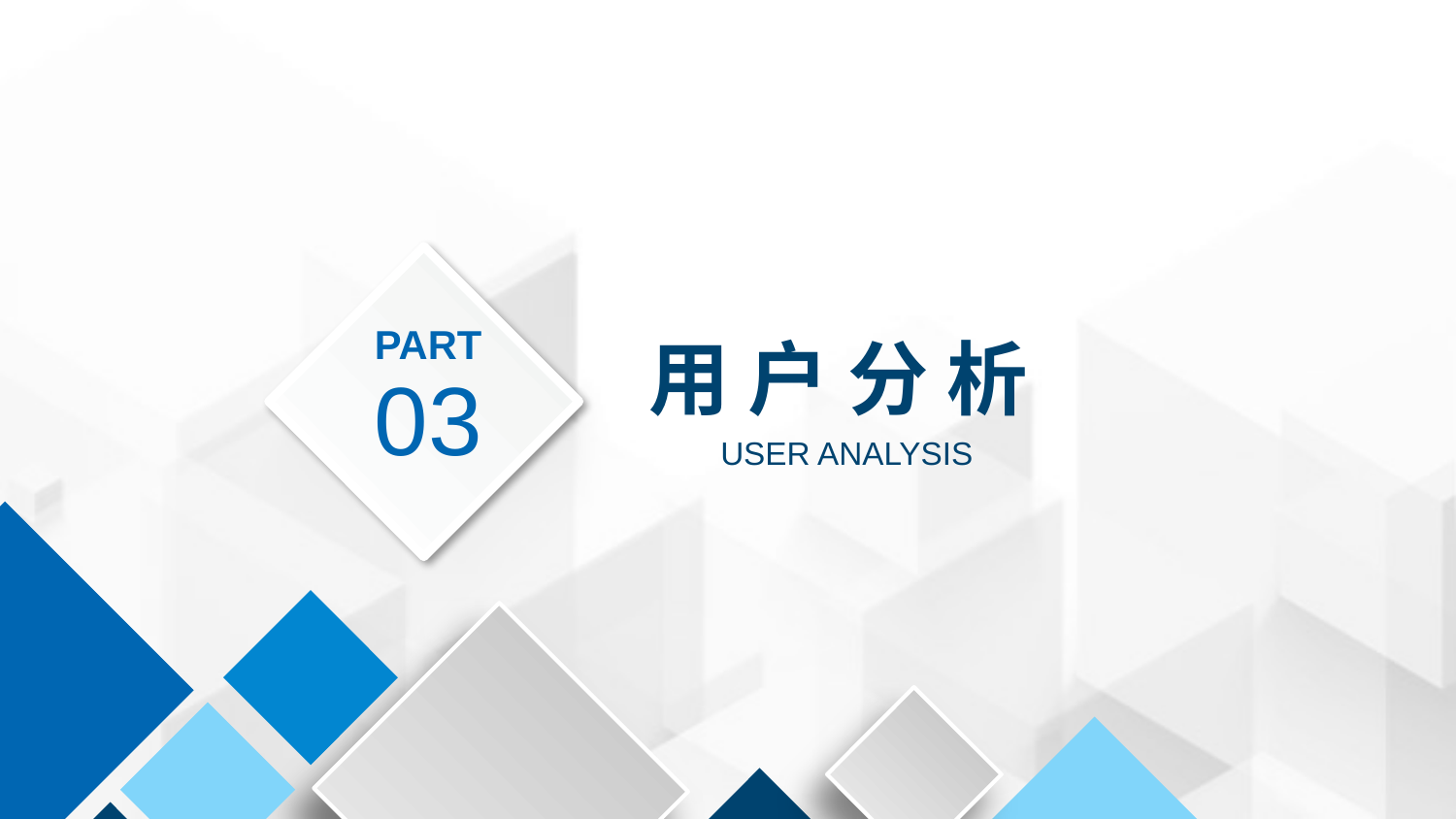

PART
03
用 户 分 析
USER ANALYSIS